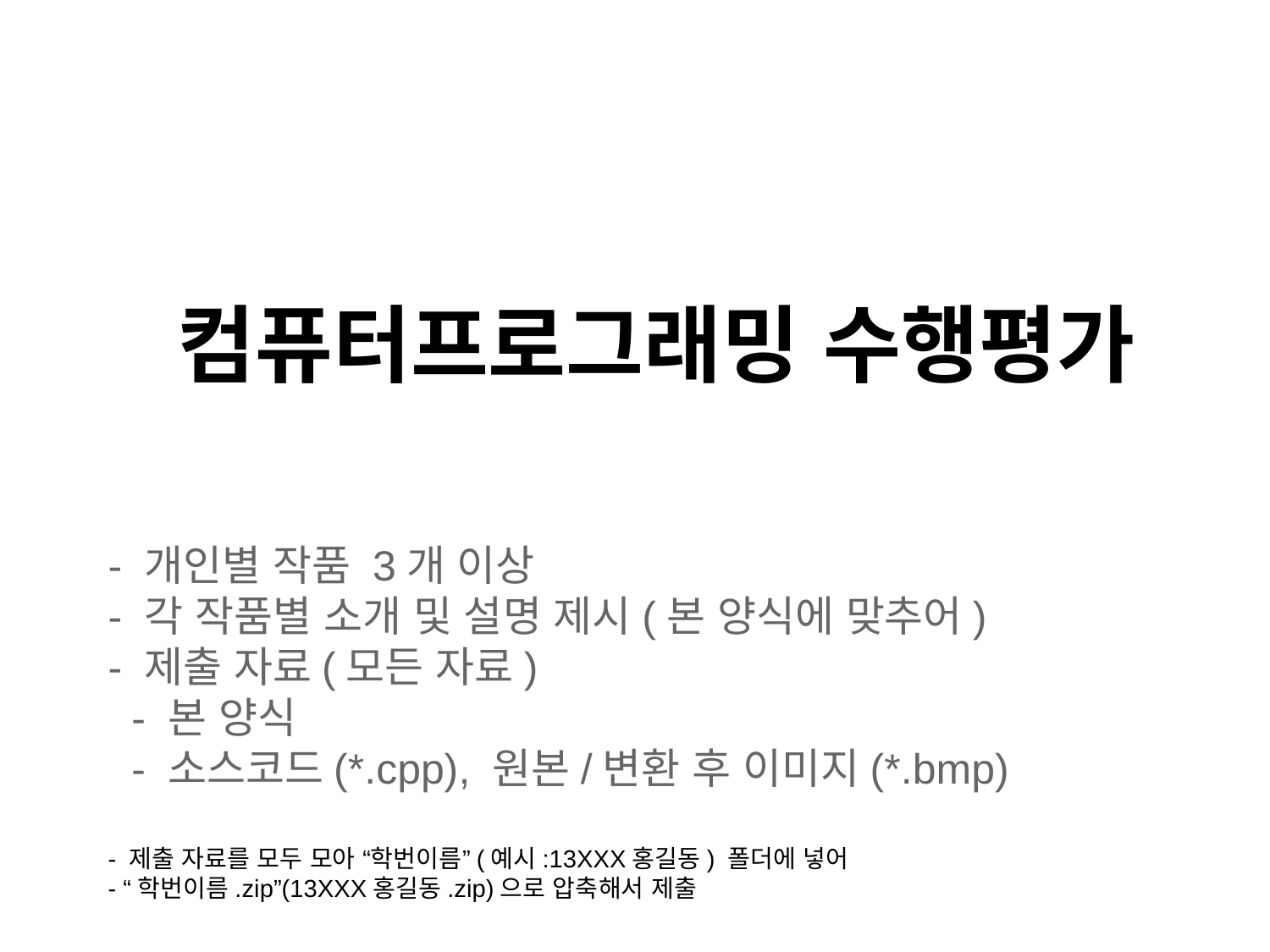

# 컴퓨터프로그래밍 수행평가

- 개인별 작품 3개 이상
- 각 작품별 소개 및 설명 제시(본 양식에 맞추어)
- 제출 자료(모든 자료)
  - 본 양식
  - 소스코드(*.cpp), 원본/변환 후 이미지(*.bmp)

- 제출 자료를 모두 모아 “학번이름”(예시:13XXX홍길동) 폴더에 넣어
- “학번이름.zip”(13XXX홍길동.zip)으로 압축해서 제출